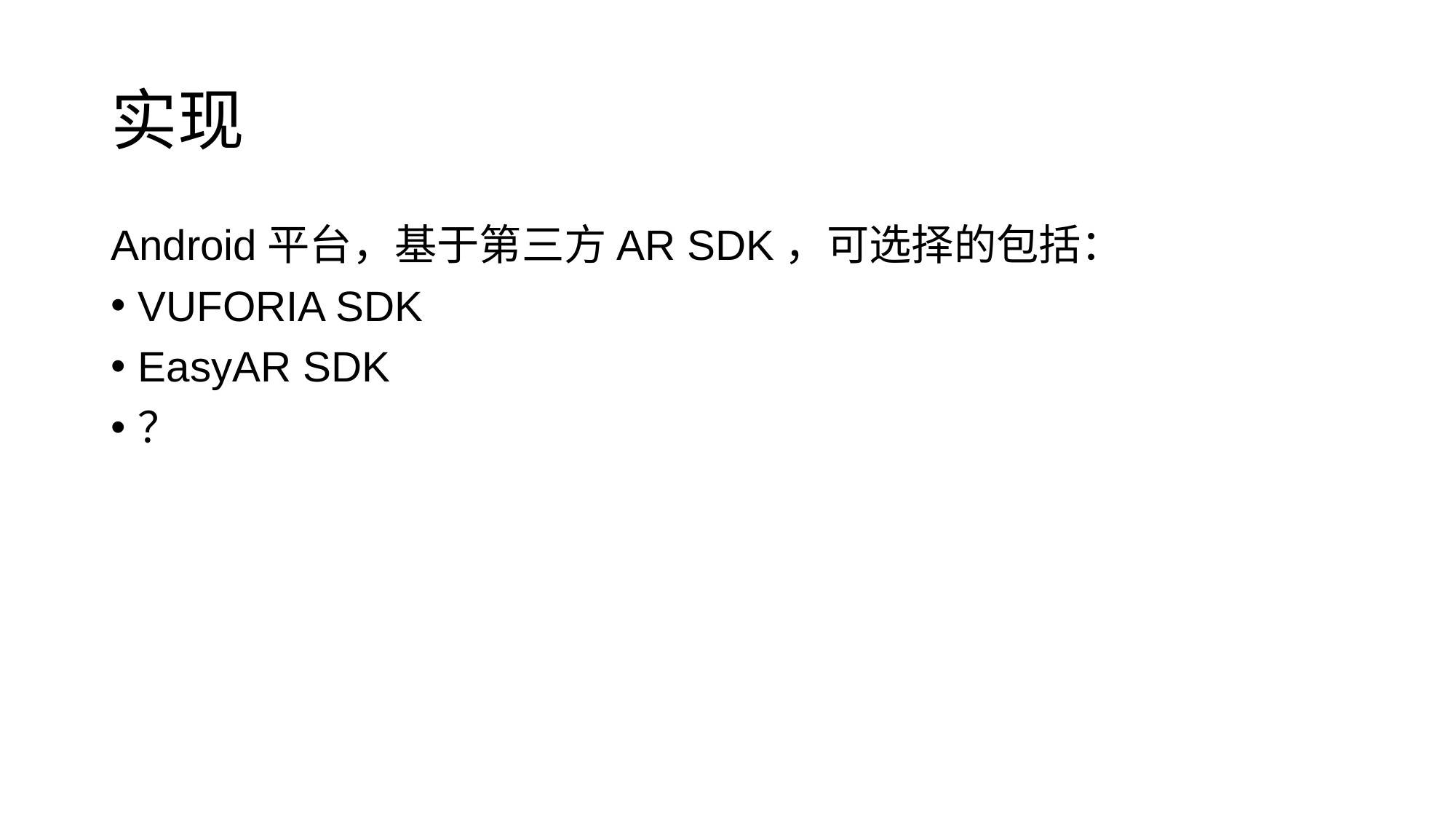

# 实现
Android平台，基于第三方AR SDK，可选择的包括：
VUFORIA SDK
EasyAR SDK
？